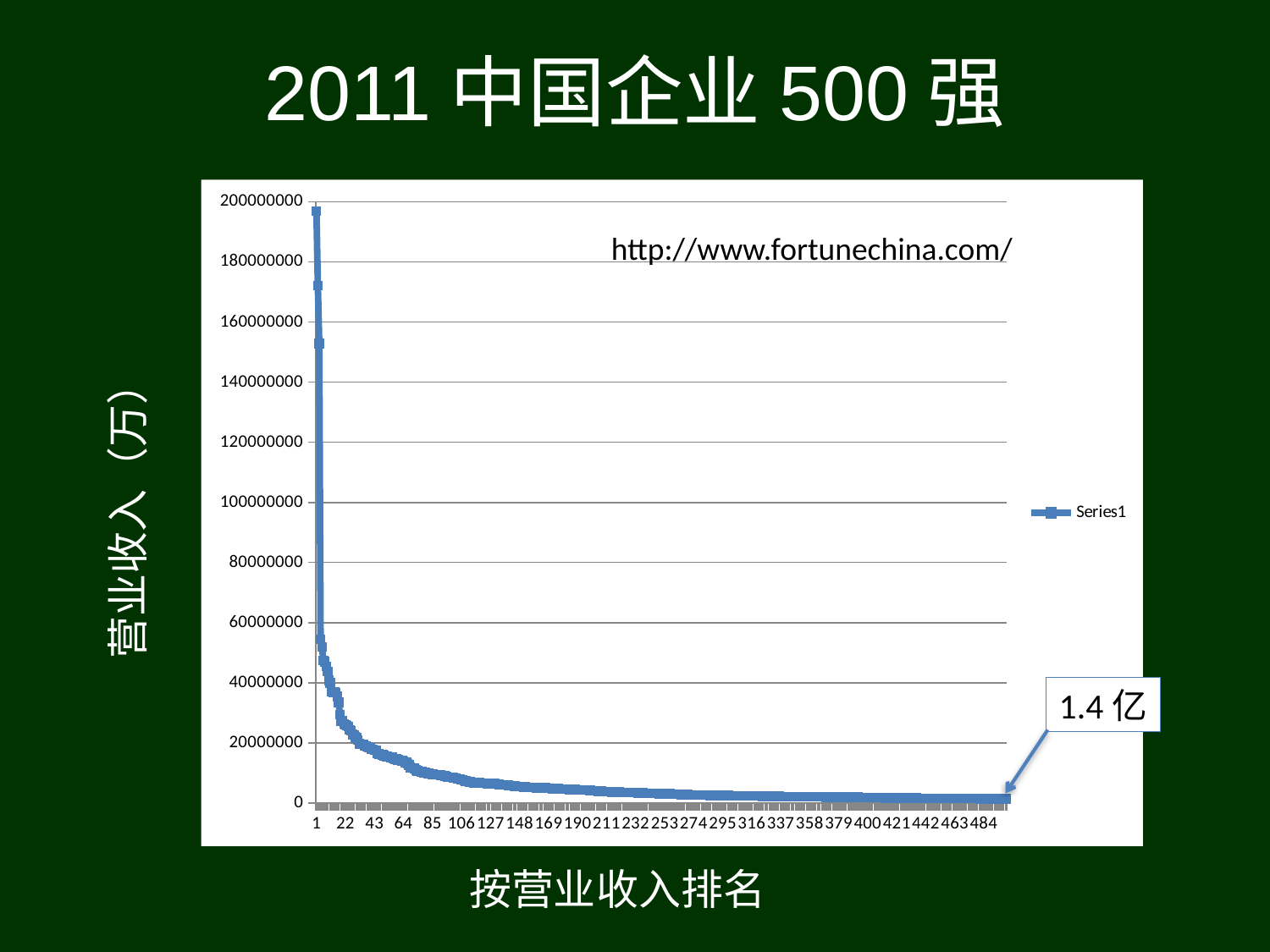

# 2011中国企业500强

### Chart

| Category |  |
|---|---|
http://www.fortunechina.com/
营业收入（万）
1.4亿
按营业收入排名